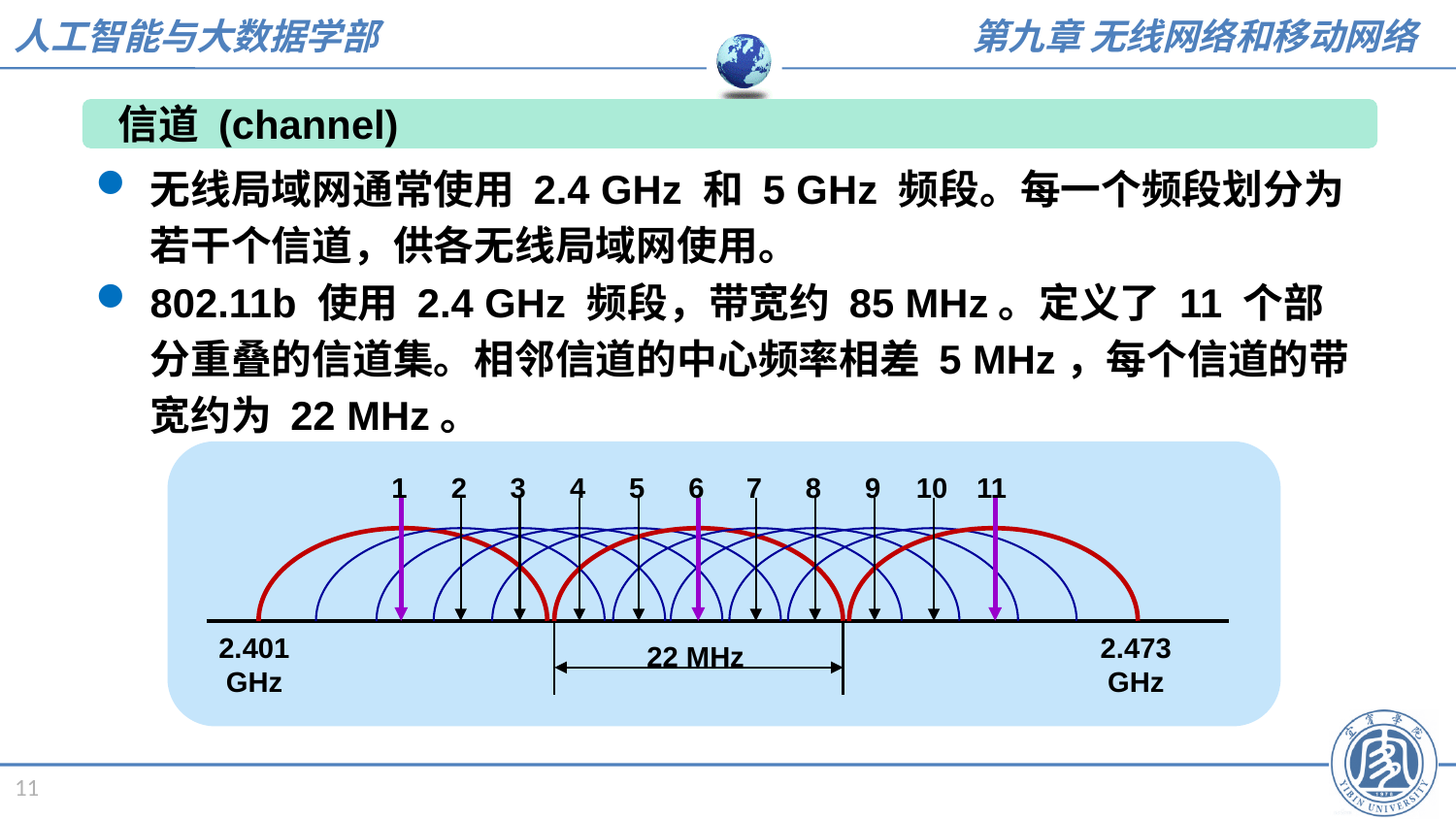

信道 (channel)

无线局域网通常使用 2.4 GHz 和 5 GHz 频段。每一个频段划分为若干个信道，供各无线局域网使用。
802.11b 使用 2.4 GHz 频段，带宽约 85 MHz。定义了 11 个部分重叠的信道集。相邻信道的中心频率相差 5 MHz，每个信道的带宽约为 22 MHz。

1
2
3
4
5
6
7
8
9
10
11

2.401
GHz
2.473
GHz
22 MHz
11